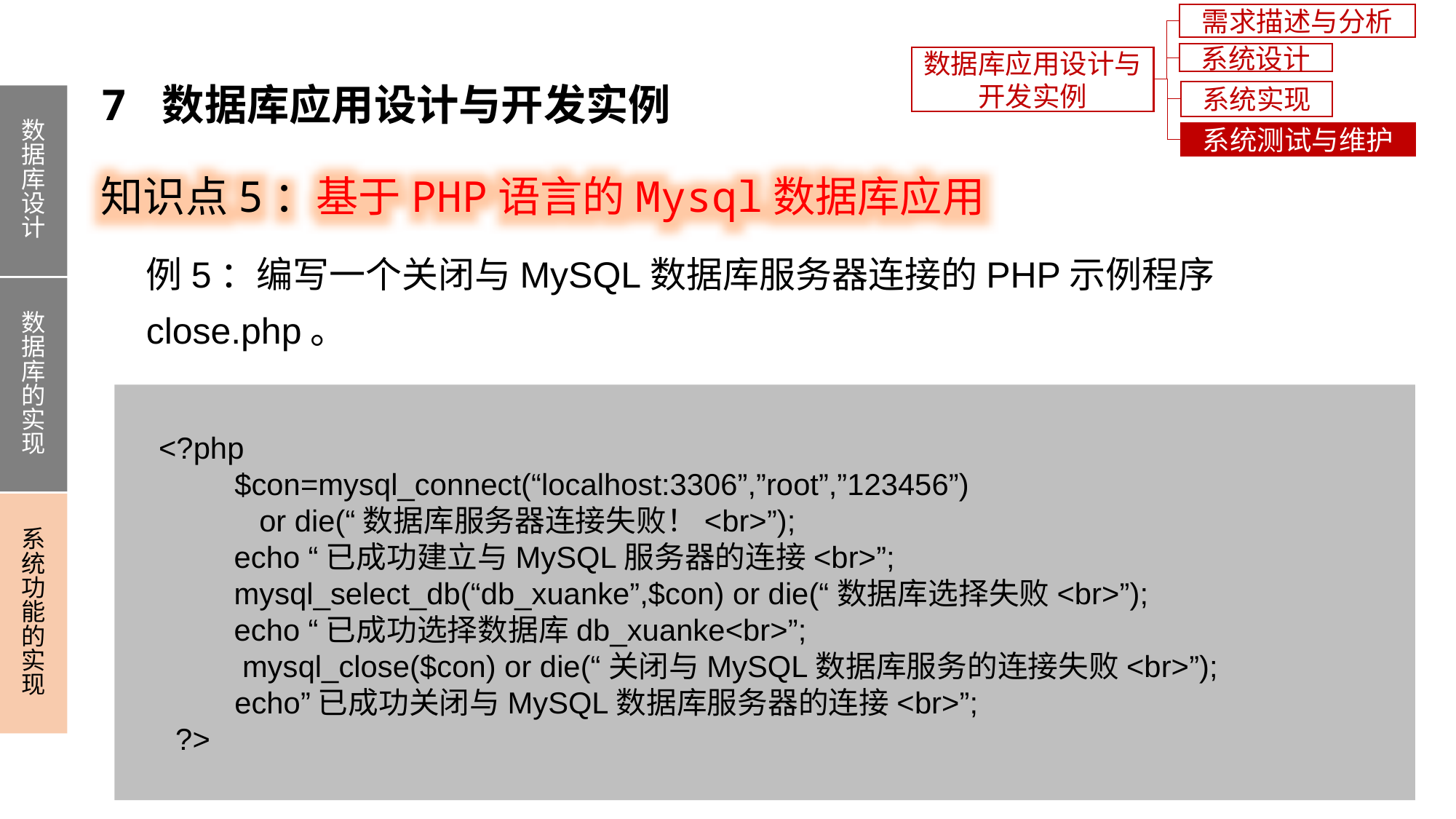

需求描述与分析
系统设计
数据库应用设计与开发实例
7 数据库应用设计与开发实例
系统实现
数据库设计
数据库的实现
系统功能的实现
系统测试与维护
知识点5：基于PHP语言的Mysql数据库应用
例5：编写一个关闭与MySQL数据库服务器连接的PHP示例程序close.php。
    <?php
	$con=mysql_connect(“localhost:3306”,”root”,”123456”)
                or die(“数据库服务器连接失败！<br>”);
             echo “已成功建立与MySQL服务器的连接<br>”;
             mysql_select_db(“db_xuanke”,$con) or die(“数据库选择失败<br>”);
             echo “已成功选择数据库db_xuanke<br>”;
              mysql_close($con) or die(“关闭与MySQL数据库服务的连接失败<br>”);
	echo”已成功关闭与MySQL数据库服务器的连接<br>”;
      ?>